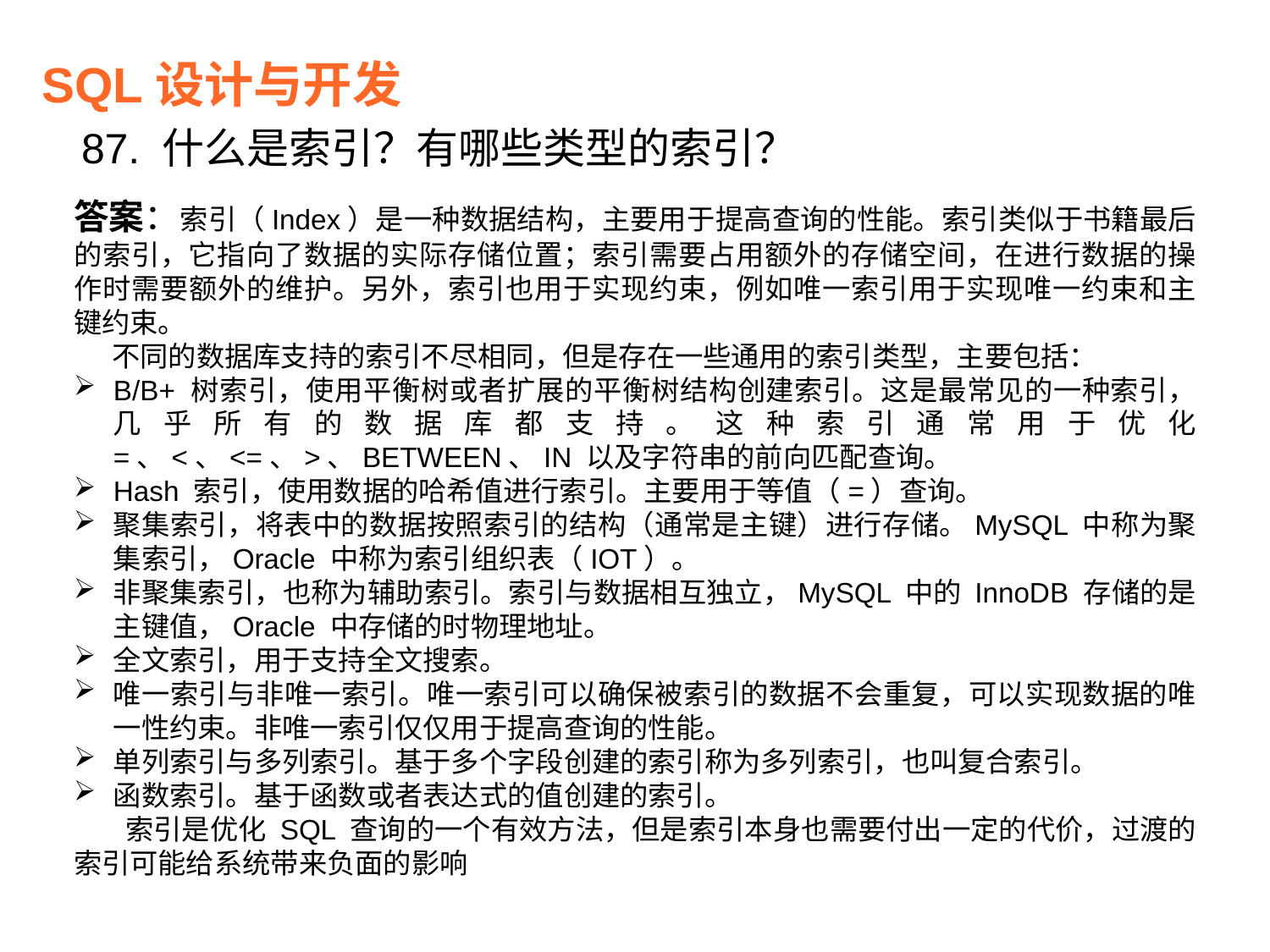

SQL设计与开发
87. 什么是索引？有哪些类型的索引？
答案：索引（Index）是一种数据结构，主要用于提高查询的性能。索引类似于书籍最后的索引，它指向了数据的实际存储位置；索引需要占用额外的存储空间，在进行数据的操作时需要额外的维护。另外，索引也用于实现约束，例如唯一索引用于实现唯一约束和主键约束。
     不同的数据库支持的索引不尽相同，但是存在一些通用的索引类型，主要包括：
B/B+ 树索引，使用平衡树或者扩展的平衡树结构创建索引。这是最常见的一种索引，几乎所有的数据库都支持。这种索引通常用于优化 =、<、<=、>、BETWEEN、IN 以及字符串的前向匹配查询。
Hash 索引，使用数据的哈希值进行索引。主要用于等值（=）查询。
聚集索引，将表中的数据按照索引的结构（通常是主键）进行存储。MySQL 中称为聚集索引，Oracle 中称为索引组织表（IOT）。
非聚集索引，也称为辅助索引。索引与数据相互独立，MySQL 中的 InnoDB 存储的是主键值，Oracle 中存储的时物理地址。
全文索引，用于支持全文搜索。
唯一索引与非唯一索引。唯一索引可以确保被索引的数据不会重复，可以实现数据的唯一性约束。非唯一索引仅仅用于提高查询的性能。
单列索引与多列索引。基于多个字段创建的索引称为多列索引，也叫复合索引。
函数索引。基于函数或者表达式的值创建的索引。
       索引是优化 SQL 查询的一个有效方法，但是索引本身也需要付出一定的代价，过渡的索引可能给系统带来负面的影响